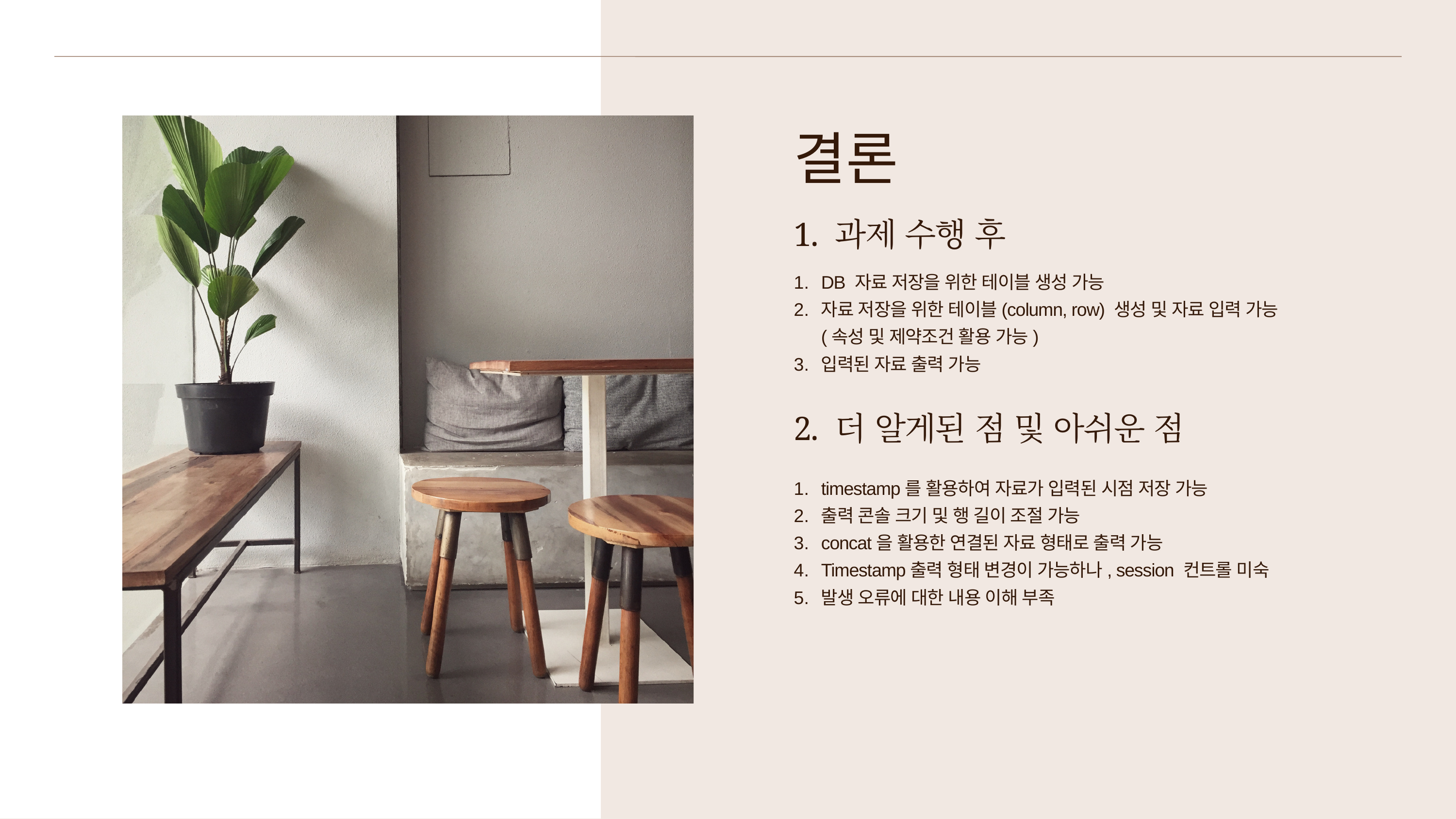

결론
1. 과제 수행 후
DB 자료 저장을 위한 테이블 생성 가능
자료 저장을 위한 테이블(column, row) 생성 및 자료 입력 가능
(속성 및 제약조건 활용 가능)
입력된 자료 출력 가능
2. 더 알게된 점 및 아쉬운 점
timestamp를 활용하여 자료가 입력된 시점 저장 가능
출력 콘솔 크기 및 행 길이 조절 가능
concat을 활용한 연결된 자료 형태로 출력 가능
Timestamp출력 형태 변경이 가능하나, session 컨트롤 미숙
발생 오류에 대한 내용 이해 부족